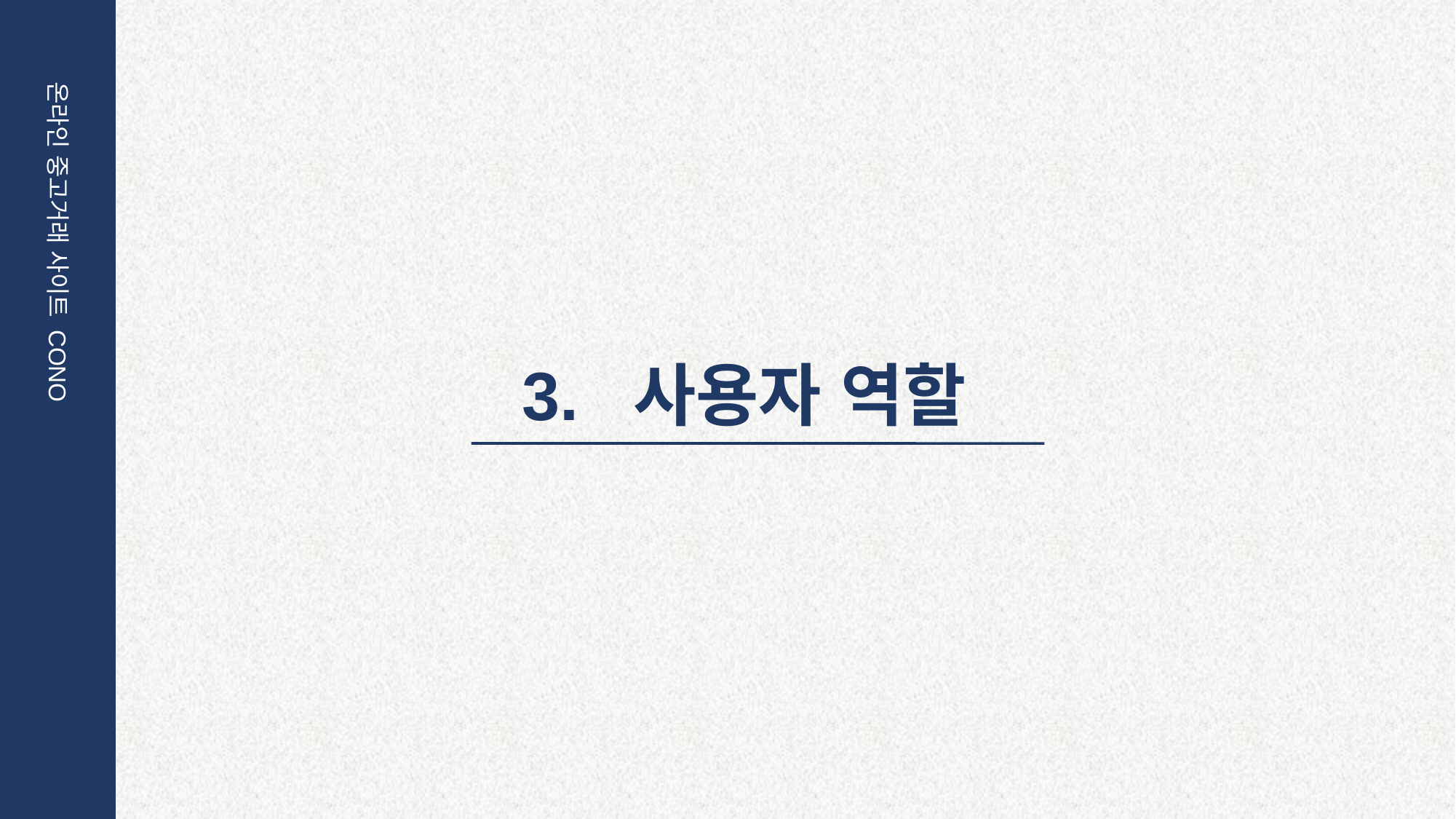

온라인 중고거래 사이트 CONO
3.  사용자 역할